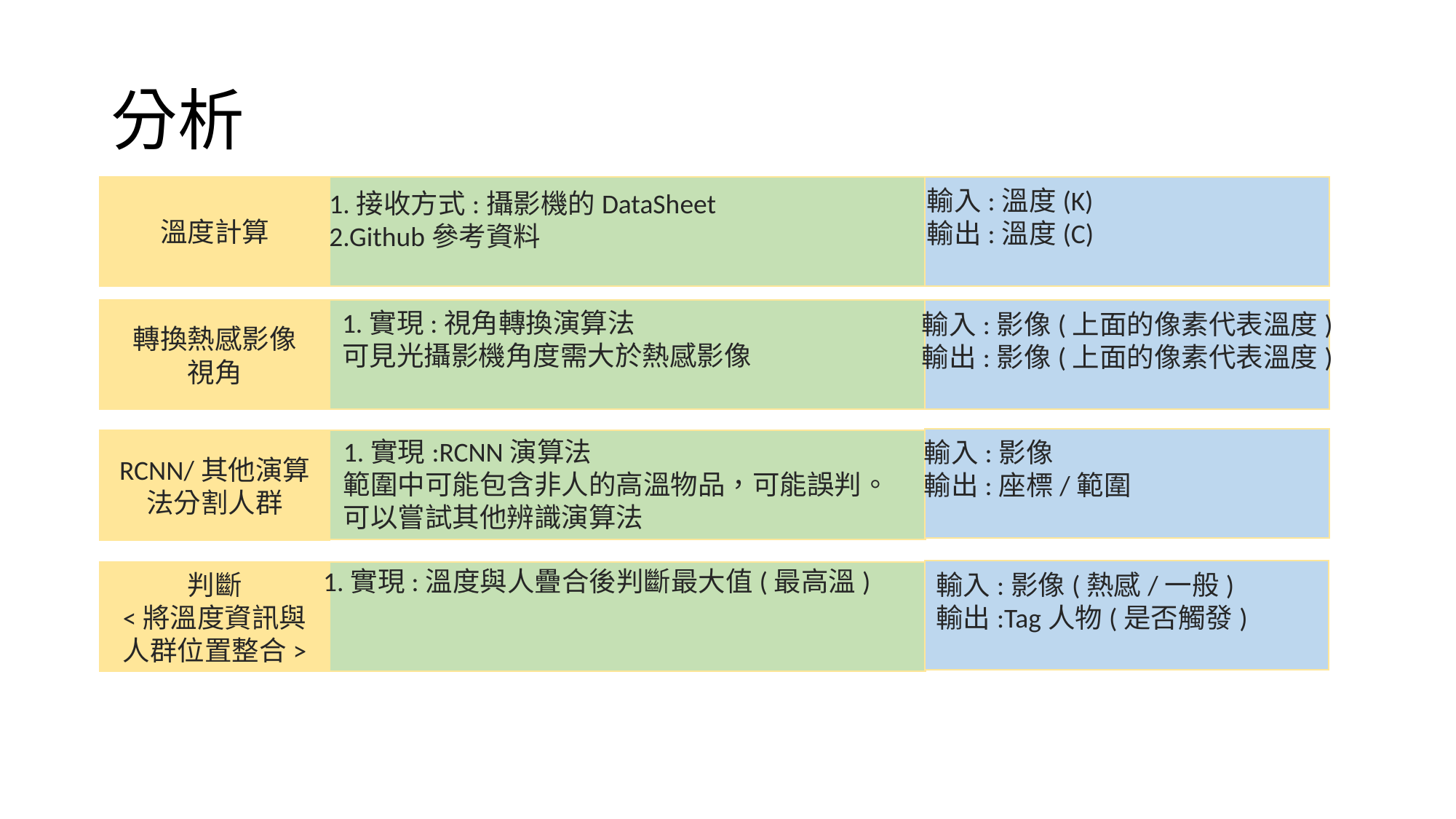

# 分析

溫度計算

輸入:溫度(K)
輸出:溫度(C)

1.接收方式:攝影機的DataSheet
2.Github參考資料

轉換熱感影像
視角
1.實現:視角轉換演算法
可見光攝影機角度需大於熱感影像

輸入:影像(上面的像素代表溫度)
輸出:影像(上面的像素代表溫度)

1.實現:RCNN演算法
範圍中可能包含非人的高溫物品，可能誤判。
可以嘗試其他辨識演算法

輸入:影像
輸出:座標/範圍

RCNN/其他演算法分割人群
1.實現:溫度與人疊合後判斷最大值(最高溫)

判斷
<將溫度資訊與人群位置整合>
輸入:影像(熱感/一般)
輸出:Tag人物(是否觸發)